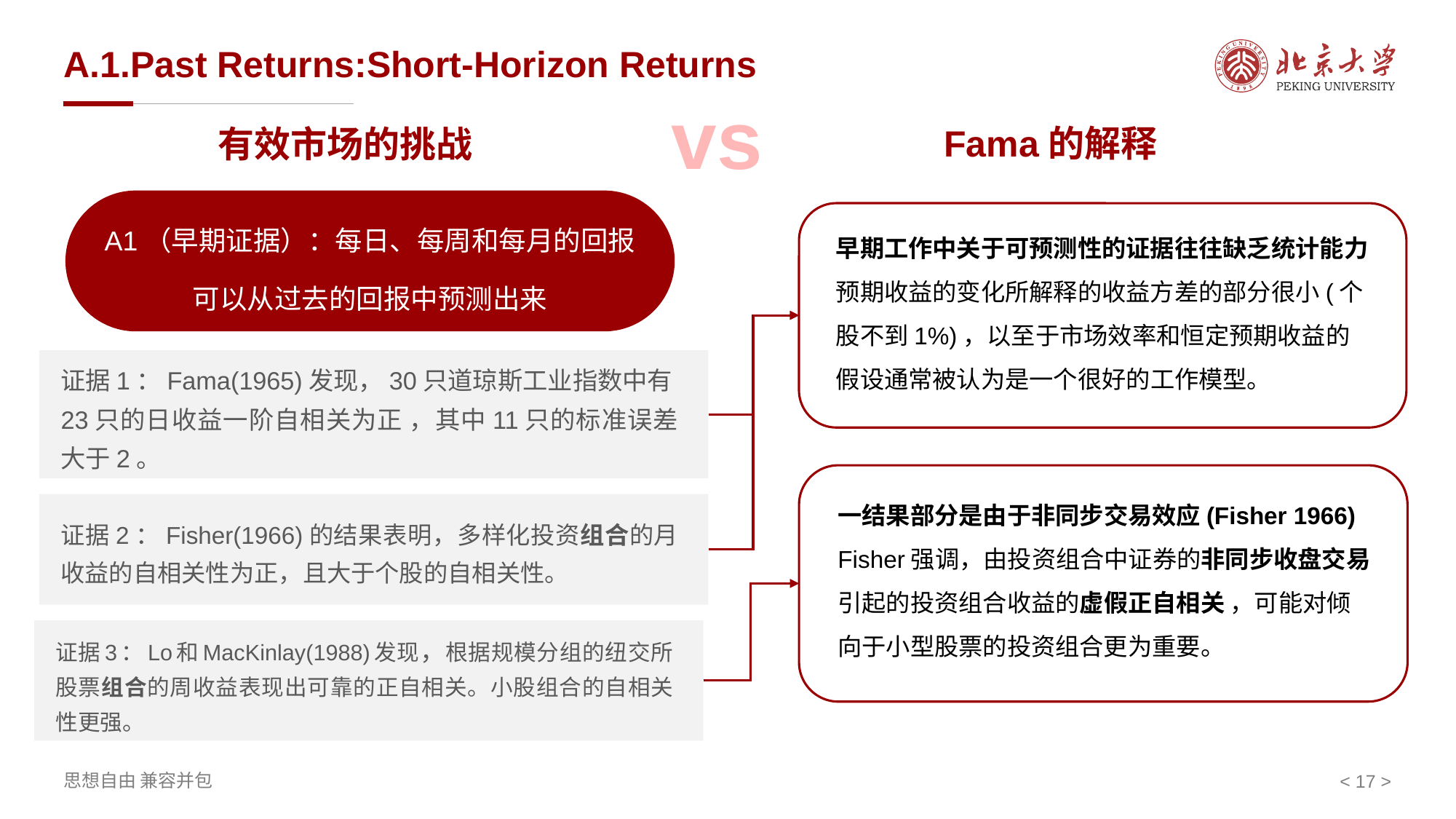

# A.1.Past Returns:Short-Horizon Returns
vs
Fama的解释
有效市场的挑战
A1（早期证据）：每日、每周和每月的回报
可以从过去的回报中预测出来

早期工作中关于可预测性的证据往往缺乏统计能力
预期收益的变化所解释的收益方差的部分很小(个股不到1%)，以至于市场效率和恒定预期收益的假设通常被认为是一个很好的工作模型。
证据1：Fama(1965)发现，30只道琼斯工业指数中有23只的日收益一阶自相关为正 ，其中11只的标准误差大于2。

一结果部分是由于非同步交易效应(Fisher 1966)
Fisher强调，由投资组合中证券的非同步收盘交易引起的投资组合收益的虚假正自相关 ，可能对倾向于小型股票的投资组合更为重要。
证据2：Fisher(1966)的结果表明，多样化投资组合的月收益的自相关性为正，且大于个股的自相关性。
证据3：Lo和MacKinlay(1988)发现，根据规模分组的纽交所股票组合的周收益表现出可靠的正自相关。小股组合的自相关性更强。
< 17 >